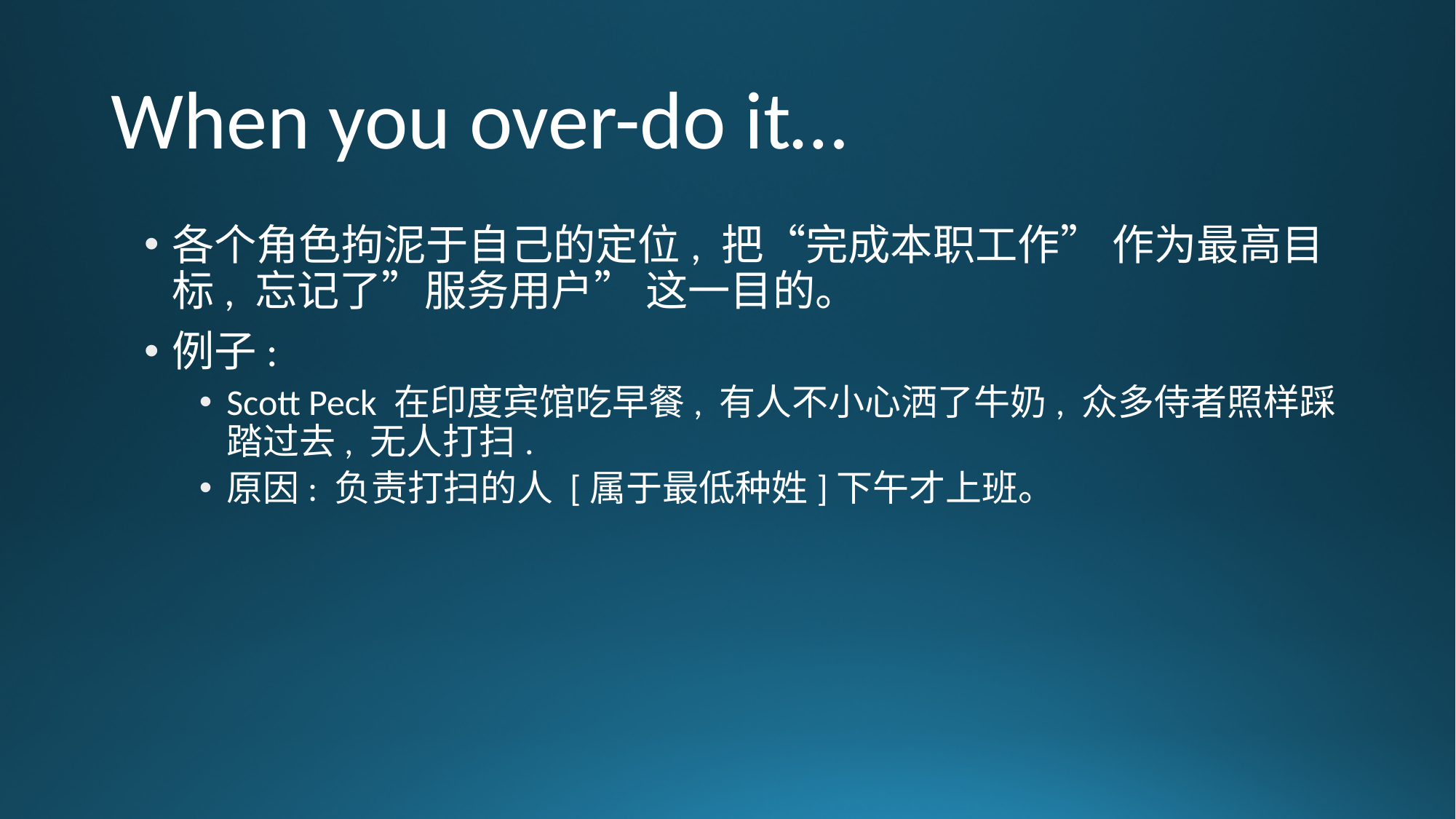

# When you over-do it…
各个角色拘泥于自己的定位, 把“完成本职工作” 作为最高目标, 忘记了”服务用户” 这一目的。
例子:
Scott Peck 在印度宾馆吃早餐, 有人不小心洒了牛奶, 众多侍者照样踩踏过去, 无人打扫.
原因: 负责打扫的人 [属于最低种姓]下午才上班。